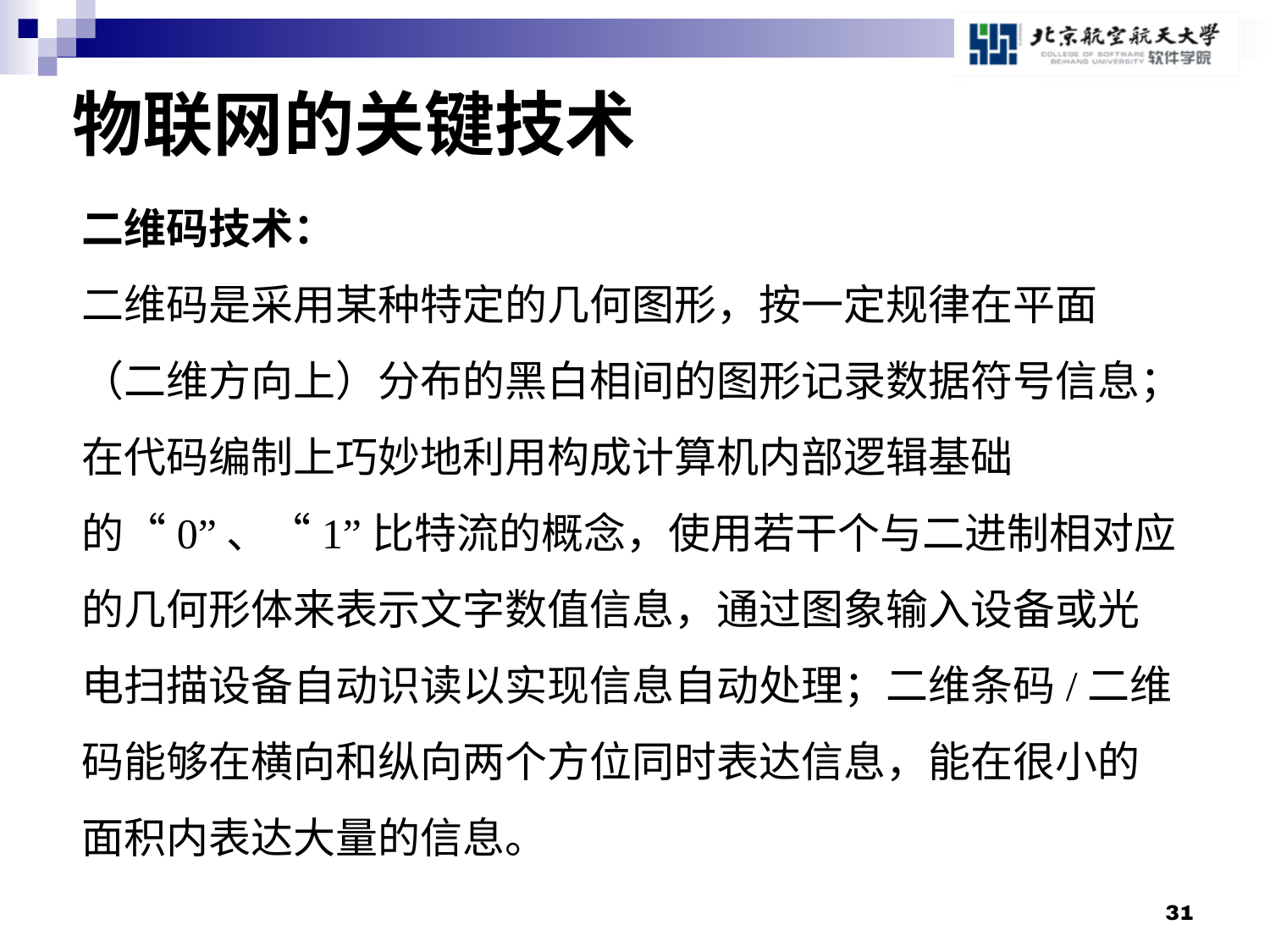

# 物联网的关键技术
二维码技术：
二维码是采用某种特定的几何图形，按一定规律在平面（二维方向上）分布的黑白相间的图形记录数据符号信息；在代码编制上巧妙地利用构成计算机内部逻辑基础的“0”、“1”比特流的概念，使用若干个与二进制相对应的几何形体来表示文字数值信息，通过图象输入设备或光电扫描设备自动识读以实现信息自动处理；二维条码/二维码能够在横向和纵向两个方位同时表达信息，能在很小的面积内表达大量的信息。
31